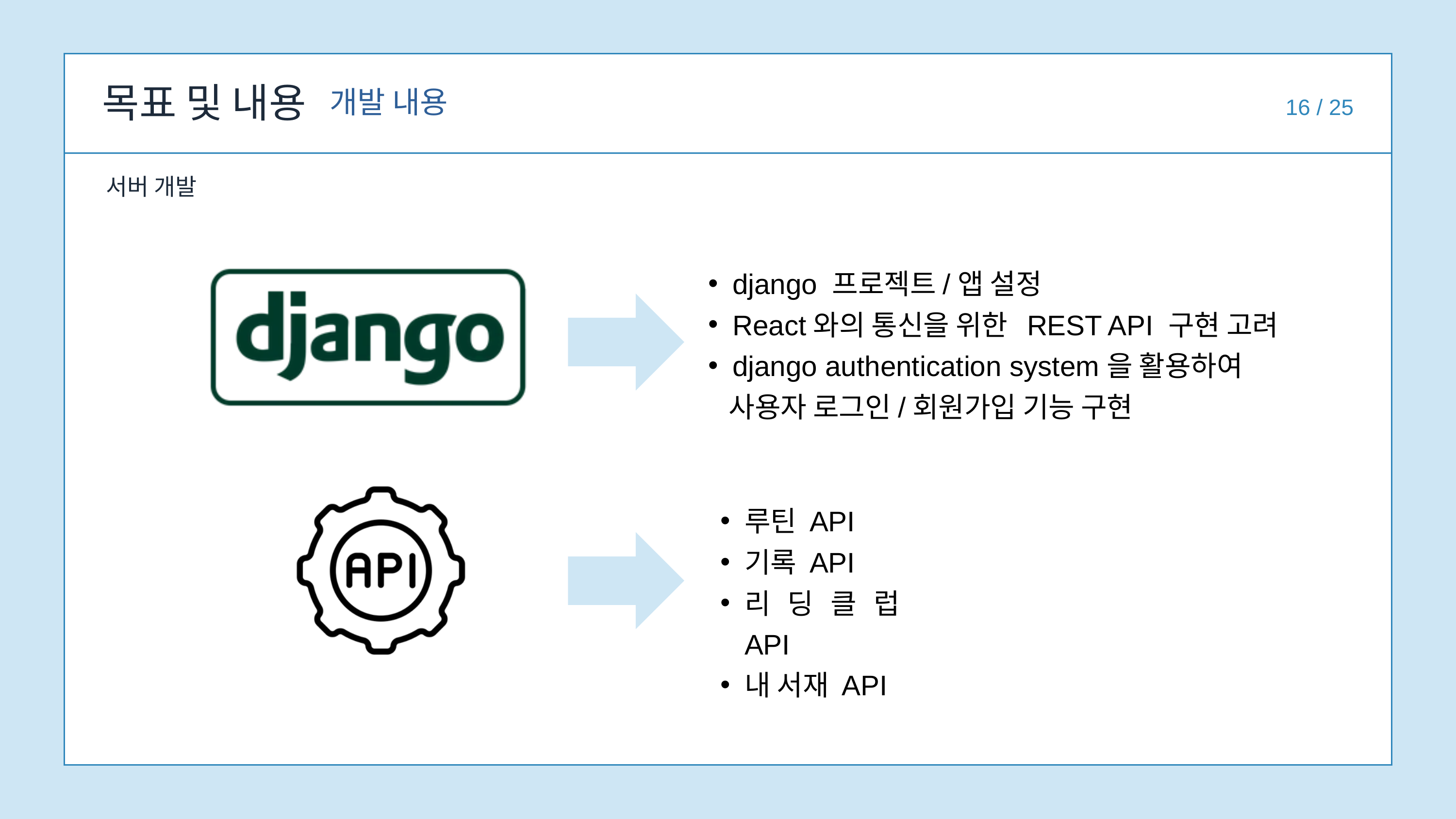

목표 및 내용
개발 내용
16 / 25

서버 개발
django 프로젝트/앱 설정
React와의 통신을 위한  REST API 구현 고려
django authentication system을 활용하여
      사용자 로그인/회원가입 기능 구현

루틴 API
기록 API
리딩클럽 API
내 서재 API